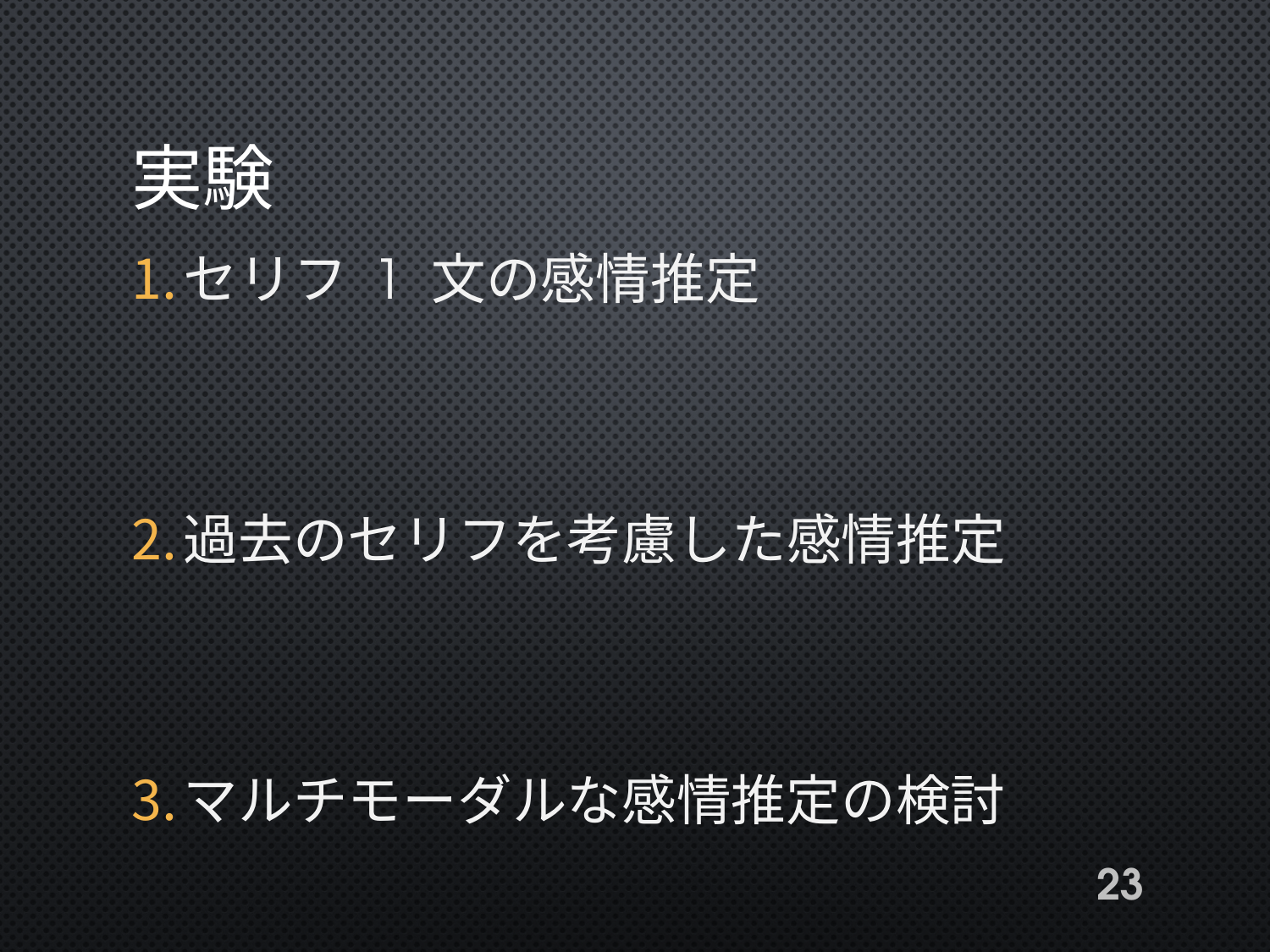

# 実験
セリフ 1 文の感情推定

過去のセリフを考慮した感情推定

マルチモーダルな感情推定の検討
23